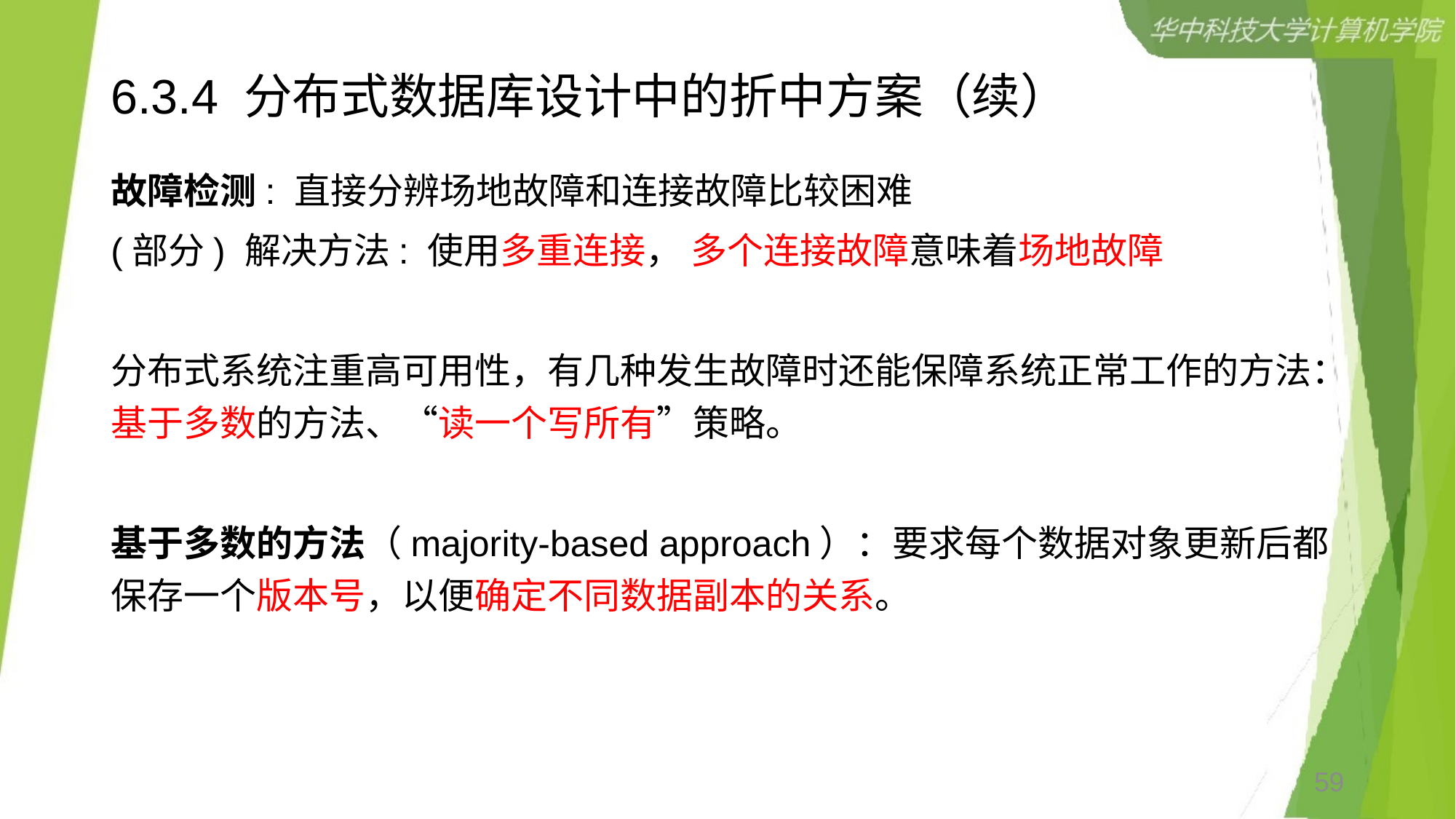

# 6.3.4 分布式数据库设计中的折中方案（续）
故障检测: 直接分辨场地故障和连接故障比较困难
(部分) 解决方法: 使用多重连接， 多个连接故障意味着场地故障

分布式系统注重高可用性，有几种发生故障时还能保障系统正常工作的方法：基于多数的方法、“读一个写所有”策略。

基于多数的方法（majority-based approach）：要求每个数据对象更新后都保存一个版本号，以便确定不同数据副本的关系。
59